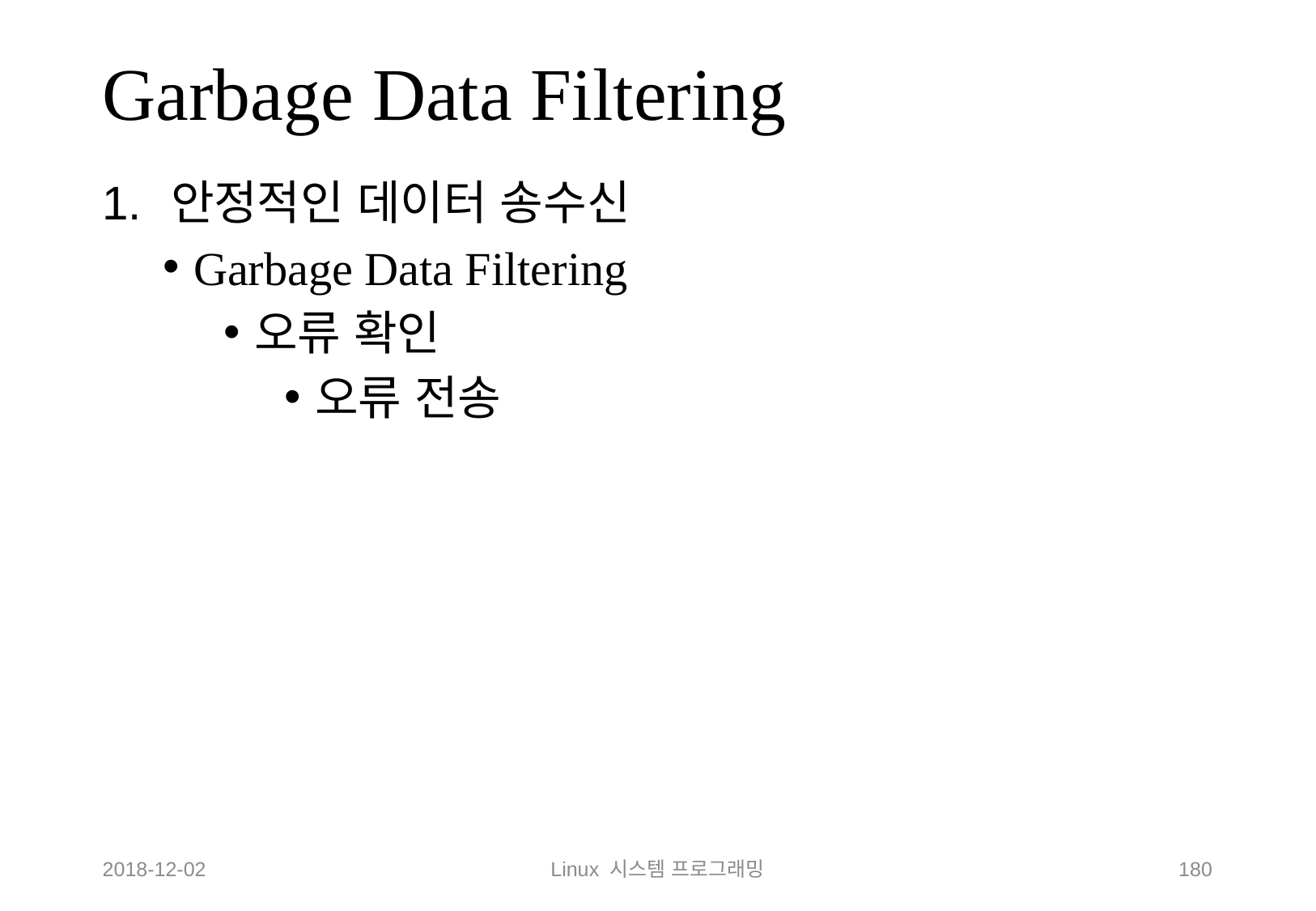

# Garbage Data Filtering
안정적인 데이터 송수신
Garbage Data Filtering
오류 확인
오류 전송
2018-12-02
Linux 시스템 프로그래밍
180